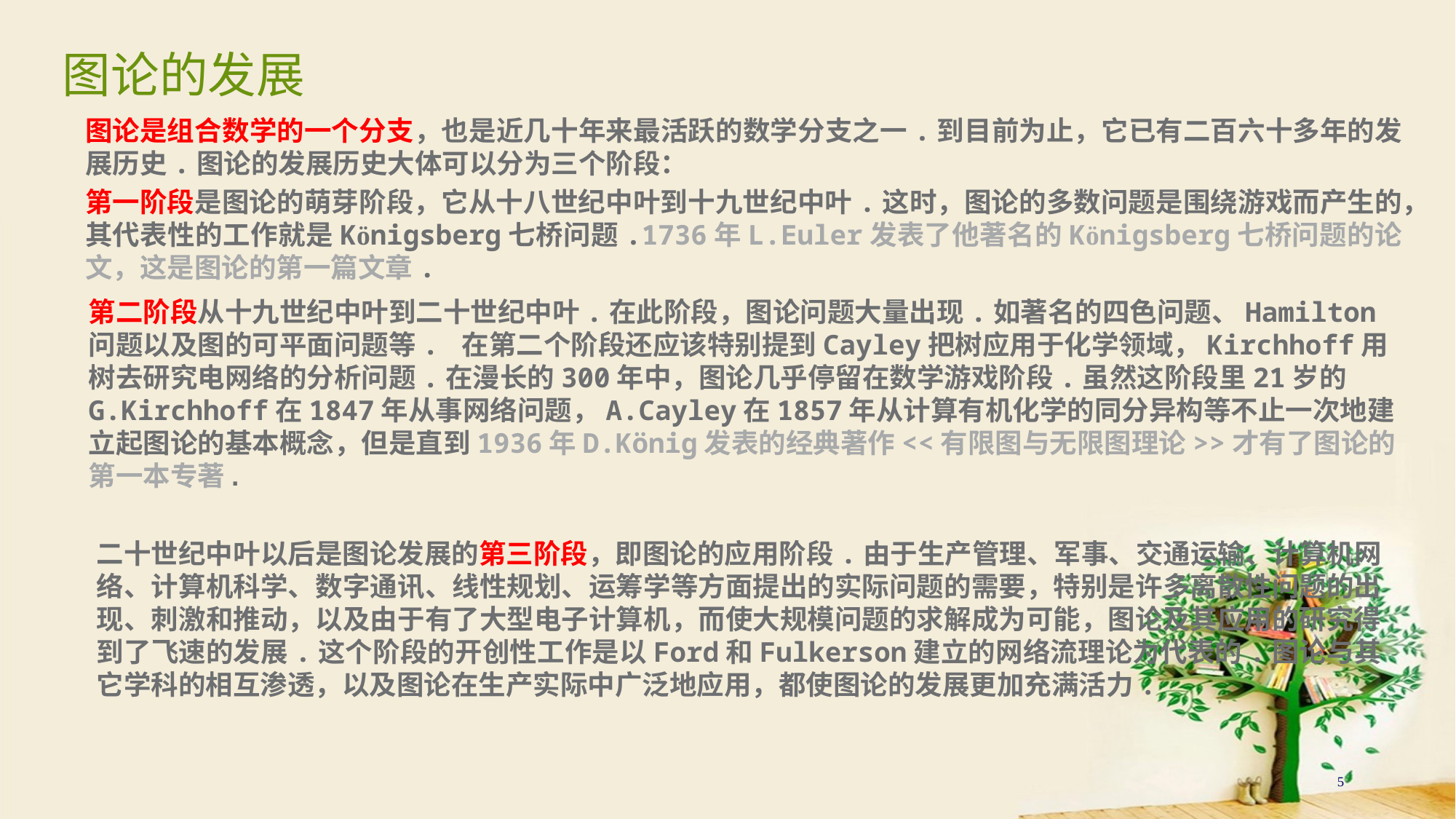

# 图论的发展
图论是组合数学的一个分支，也是近几十年来最活跃的数学分支之一.到目前为止，它已有二百六十多年的发展历史.图论的发展历史大体可以分为三个阶段：
第一阶段是图论的萌芽阶段，它从十八世纪中叶到十九世纪中叶.这时，图论的多数问题是围绕游戏而产生的，其代表性的工作就是Königsberg七桥问题.1736年L.Euler发表了他著名的Königsberg七桥问题的论文，这是图论的第一篇文章.
第二阶段从十九世纪中叶到二十世纪中叶.在此阶段，图论问题大量出现.如著名的四色问题、Hamilton问题以及图的可平面问题等. 在第二个阶段还应该特别提到Cayley把树应用于化学领域，Kirchhoff用树去研究电网络的分析问题.在漫长的300年中，图论几乎停留在数学游戏阶段.虽然这阶段里21岁的G.Kirchhoff在1847年从事网络问题，A.Cayley在1857年从计算有机化学的同分异构等不止一次地建立起图论的基本概念，但是直到1936年D.König发表的经典著作<<有限图与无限图理论>>才有了图论的第一本专著.
二十世纪中叶以后是图论发展的第三阶段，即图论的应用阶段.由于生产管理、军事、交通运输、计算机网络、计算机科学、数字通讯、线性规划、运筹学等方面提出的实际问题的需要，特别是许多离散性问题的出现、刺激和推动，以及由于有了大型电子计算机，而使大规模问题的求解成为可能，图论及其应用的研究得到了飞速的发展.这个阶段的开创性工作是以Ford和Fulkerson建立的网络流理论为代表的.图论与其它学科的相互渗透，以及图论在生产实际中广泛地应用，都使图论的发展更加充满活力.
5